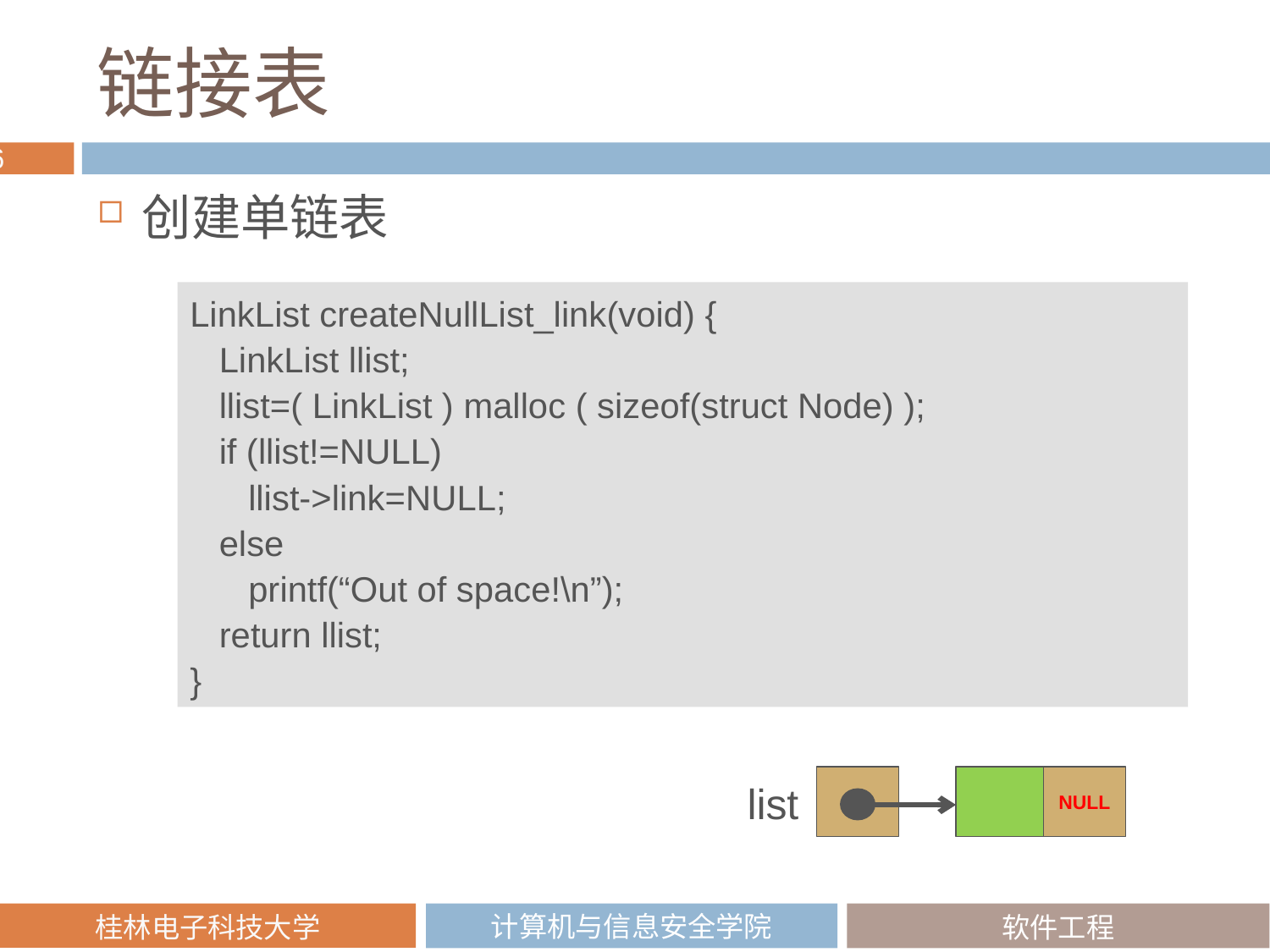

# 链接表
创建单链表
LinkList createNullList_link(void) {
   LinkList llist;
   llist=( LinkList ) malloc ( sizeof(struct Node) );
   if (llist!=NULL)
      llist->link=NULL;
   else
      printf(“Out of space!\n”);
   return llist;
}
NULL

list